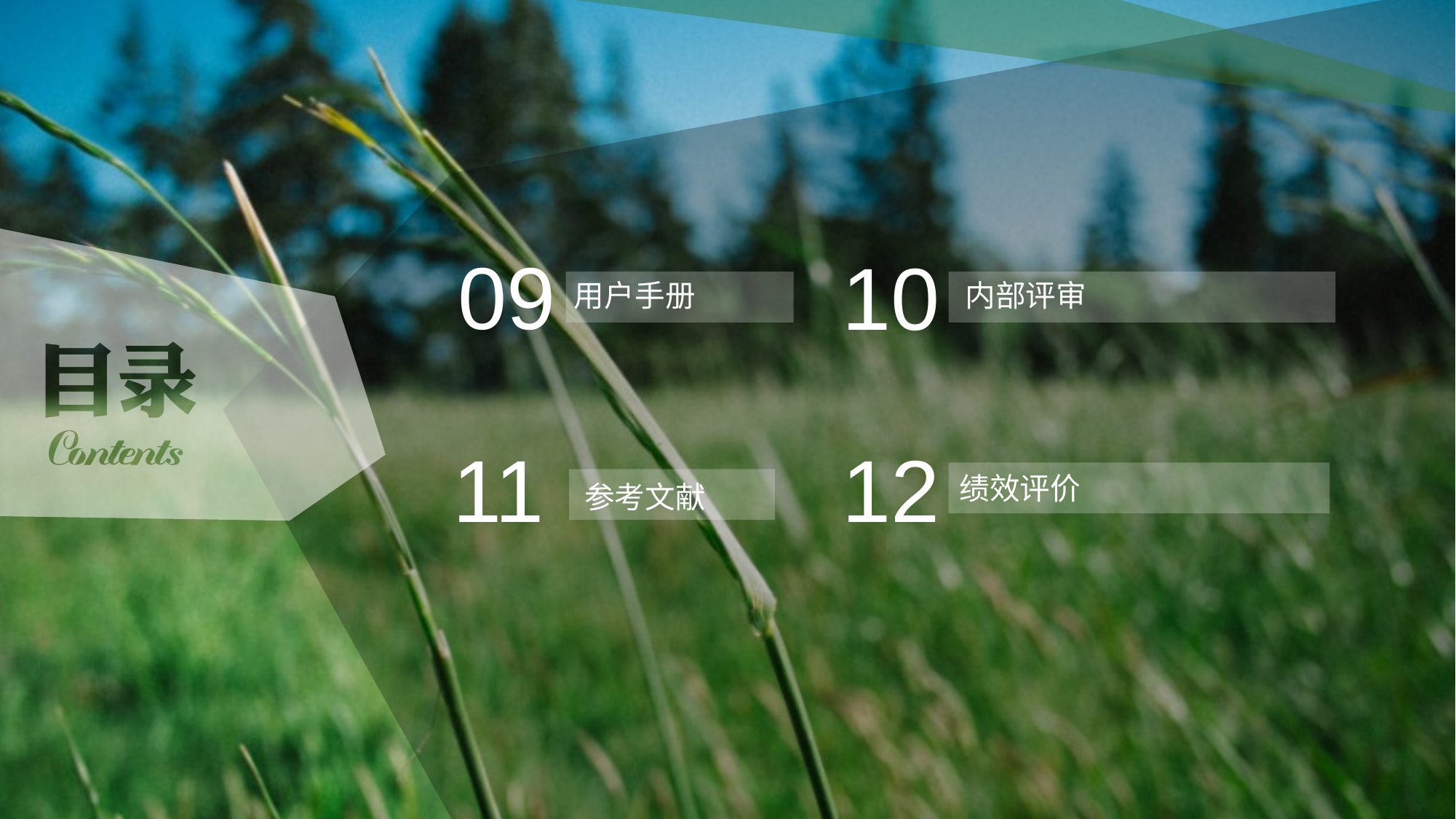

09
10
用户手册
内部评审

11
12

绩效评价

参考文献